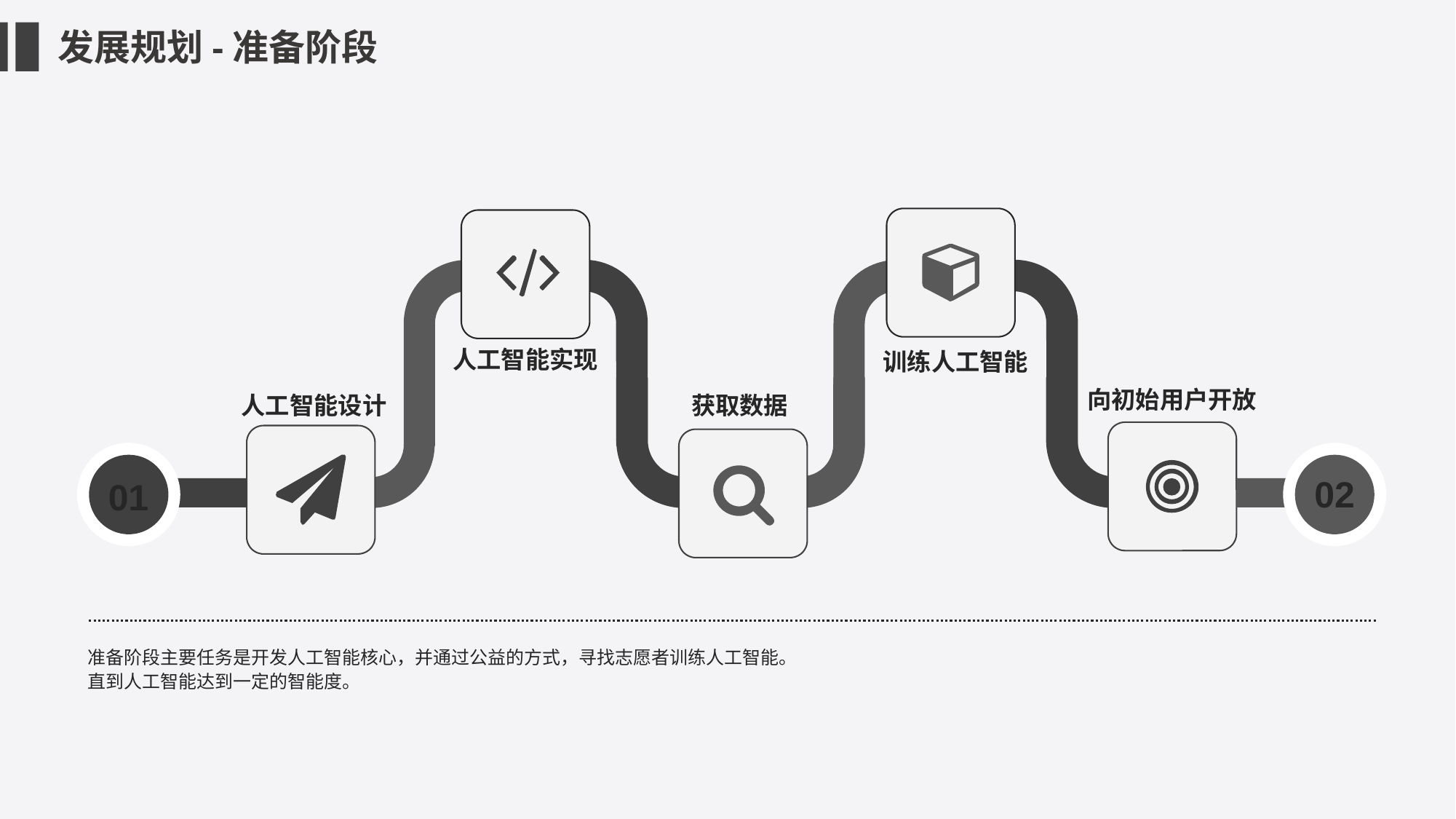

发展规划-准备阶段

人工智能实现
训练人工智能

向初始用户开放
人工智能设计
获取数据

02
01

准备阶段主要任务是开发人工智能核心，并通过公益的方式，寻找志愿者训练人工智能。
直到人工智能达到一定的智能度。